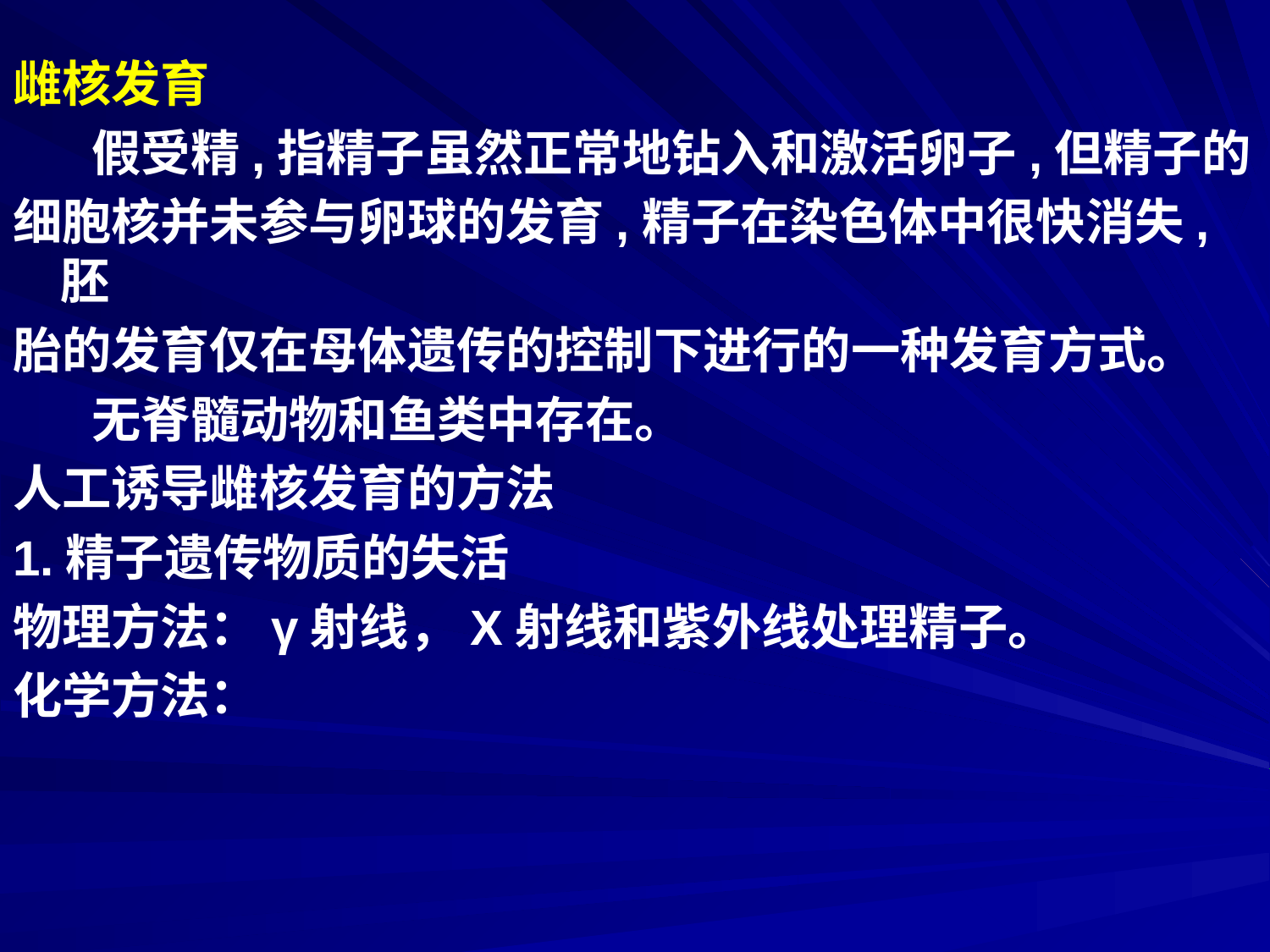

雌核发育
      假受精,指精子虽然正常地钻入和激活卵子,但精子的
细胞核并未参与卵球的发育,精子在染色体中很快消失,胚
胎的发育仅在母体遗传的控制下进行的一种发育方式。
      无脊髓动物和鱼类中存在。
人工诱导雌核发育的方法
1.精子遗传物质的失活
物理方法：γ射线，X射线和紫外线处理精子。
化学方法：